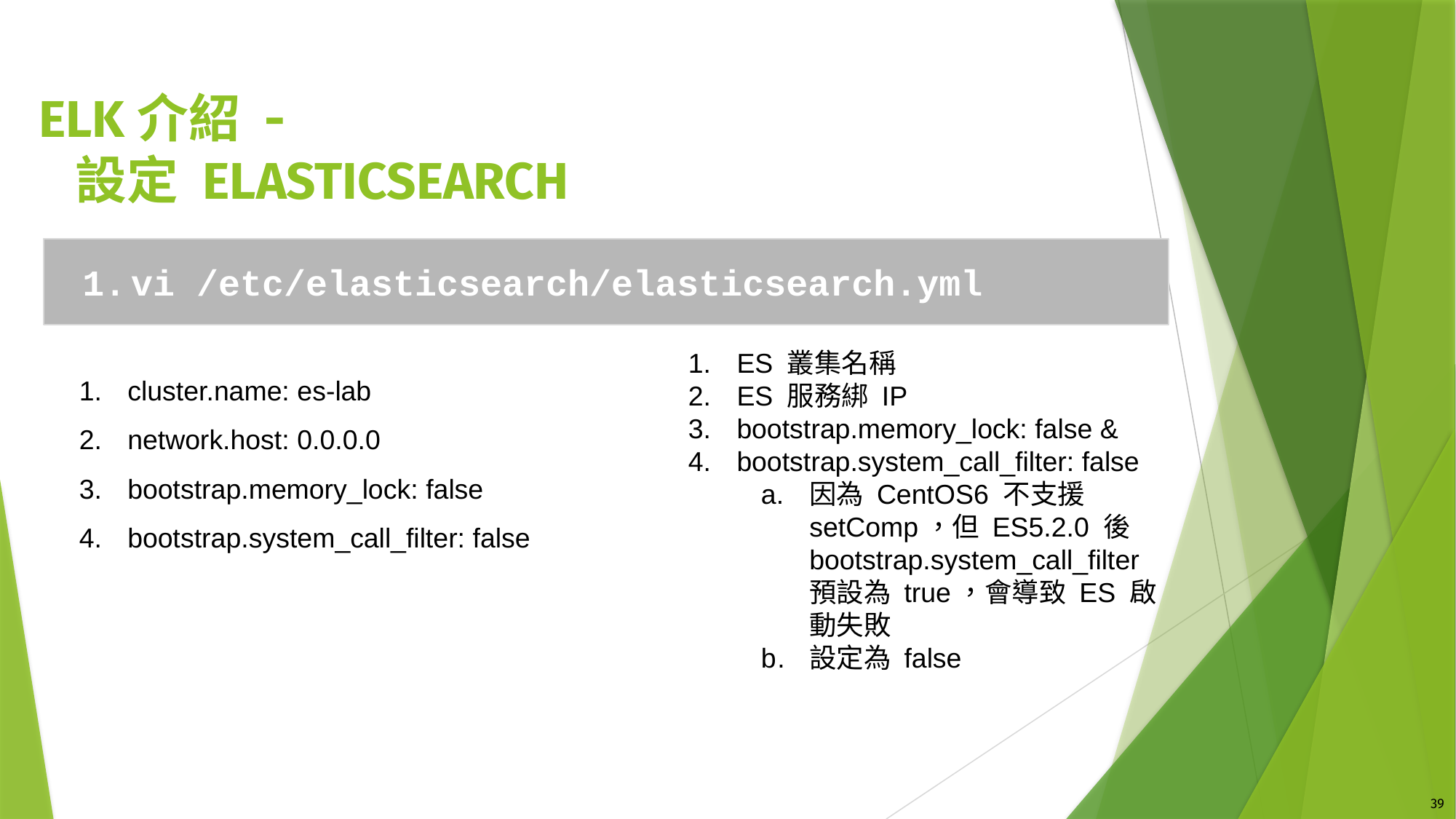

# ELK介紹 - 設定 Elasticsearch
vi /etc/elasticsearch/elasticsearch.yml

ES 叢集名稱
ES 服務綁 IP
bootstrap.memory_lock: false &
bootstrap.system_call_filter: false
因為 CentOS6 不支援setComp，但 ES5.2.0 後bootstrap.system_call_filter預設為 true，會導致 ES 啟動失敗
設定為 false
cluster.name: es-lab
network.host: 0.0.0.0
bootstrap.memory_lock: false
bootstrap.system_call_filter: false
39